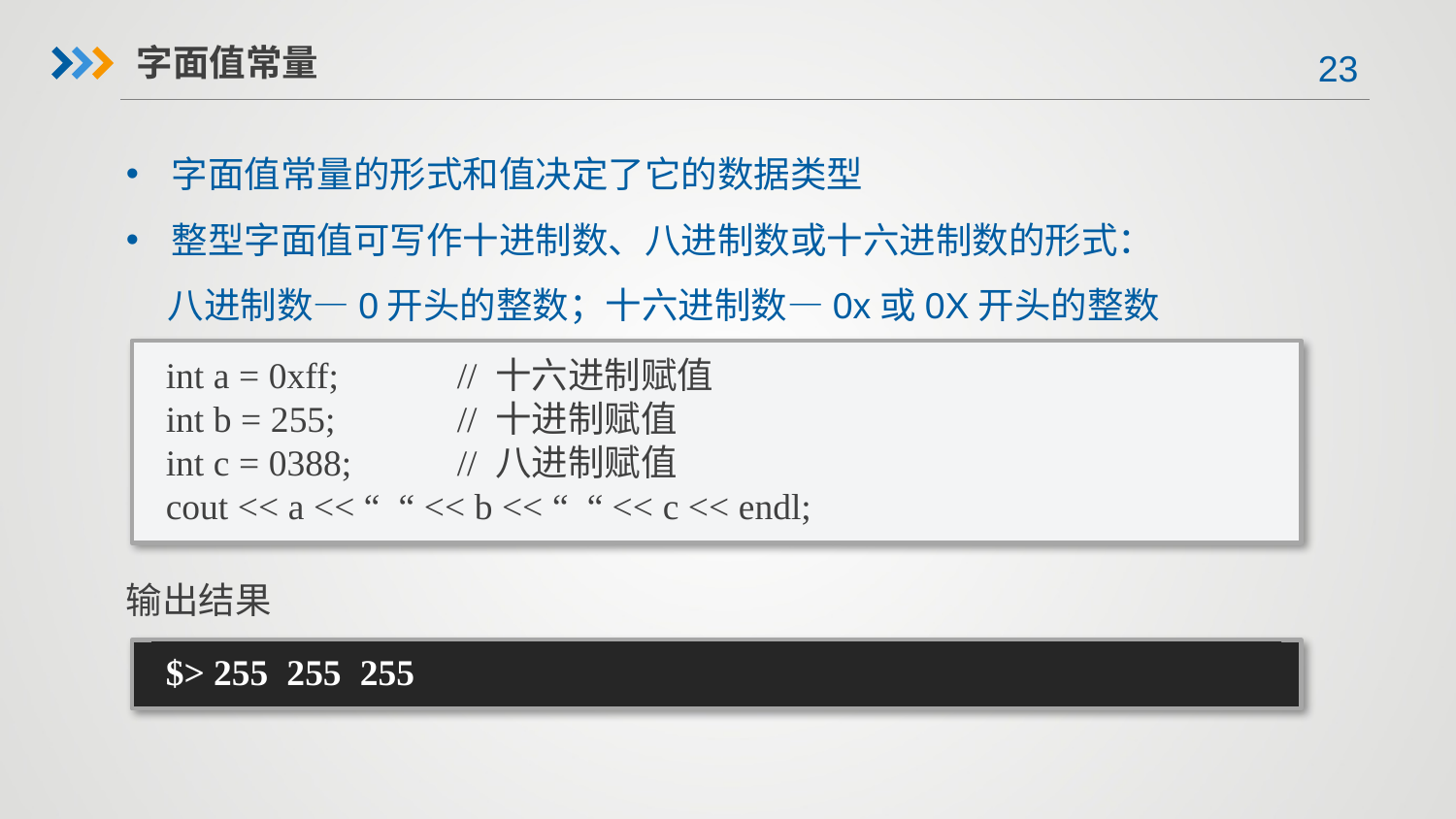

字面值常量
字面值常量的形式和值决定了它的数据类型
整型字面值可写作十进制数、八进制数或十六进制数的形式：
    八进制数—0开头的整数；十六进制数—0x或0X开头的整数

int a = 0xff;	// 十六进制赋值
int b = 255;	// 十进制赋值
int c = 0388;	// 八进制赋值
cout << a << “  “ << b << “  “ << c << endl;
输出结果

$> 255  255  255